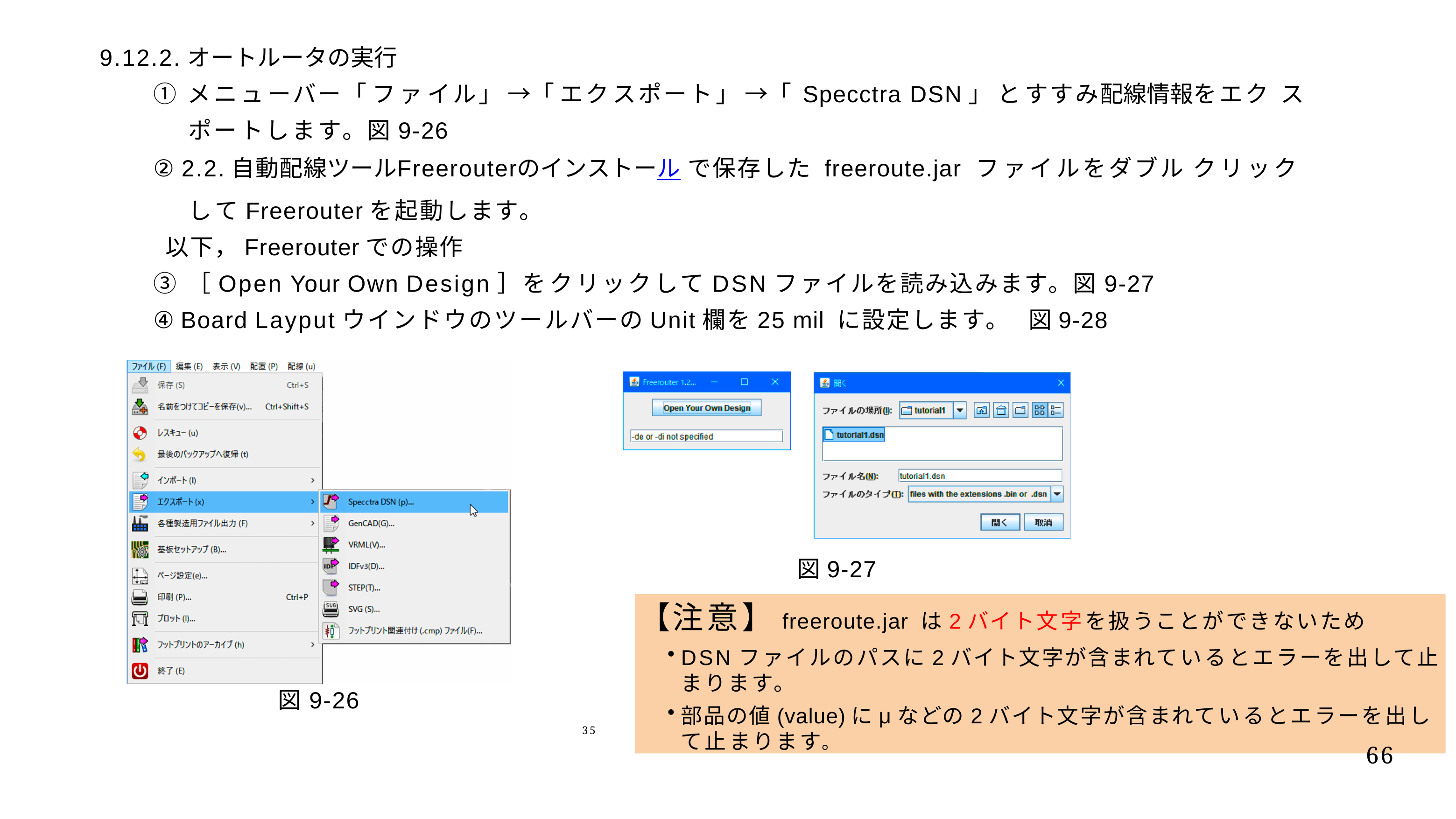

9.12.2.オートルータの実行
① メニューバー「ファイル」→「エクスポート」→「Specctra DSN」とすすみ配線情報をエク スポートします。図9-26
② 2.2. 自動配線ツールFreerouterのインストール で保存した freeroute.jar ファイルをダブル クリックしてFreerouterを起動します。
 以下，Freerouterでの操作
③ ［Open Your Own Design］をクリックしてDSNファイルを読み込みます。図9-27
④ Board LayputウインドウのツールバーのUnit欄を25 mil に設定します。	図9-28

図9-26

図9-27
【注意】freeroute.jar は2バイト文字を扱うことができないため
DSNファイルのパスに2バイト文字が含まれているとエラーを出して止まります。
部品の値(value)にμなどの2バイト文字が含まれているとエラーを出して止まります。
35
66